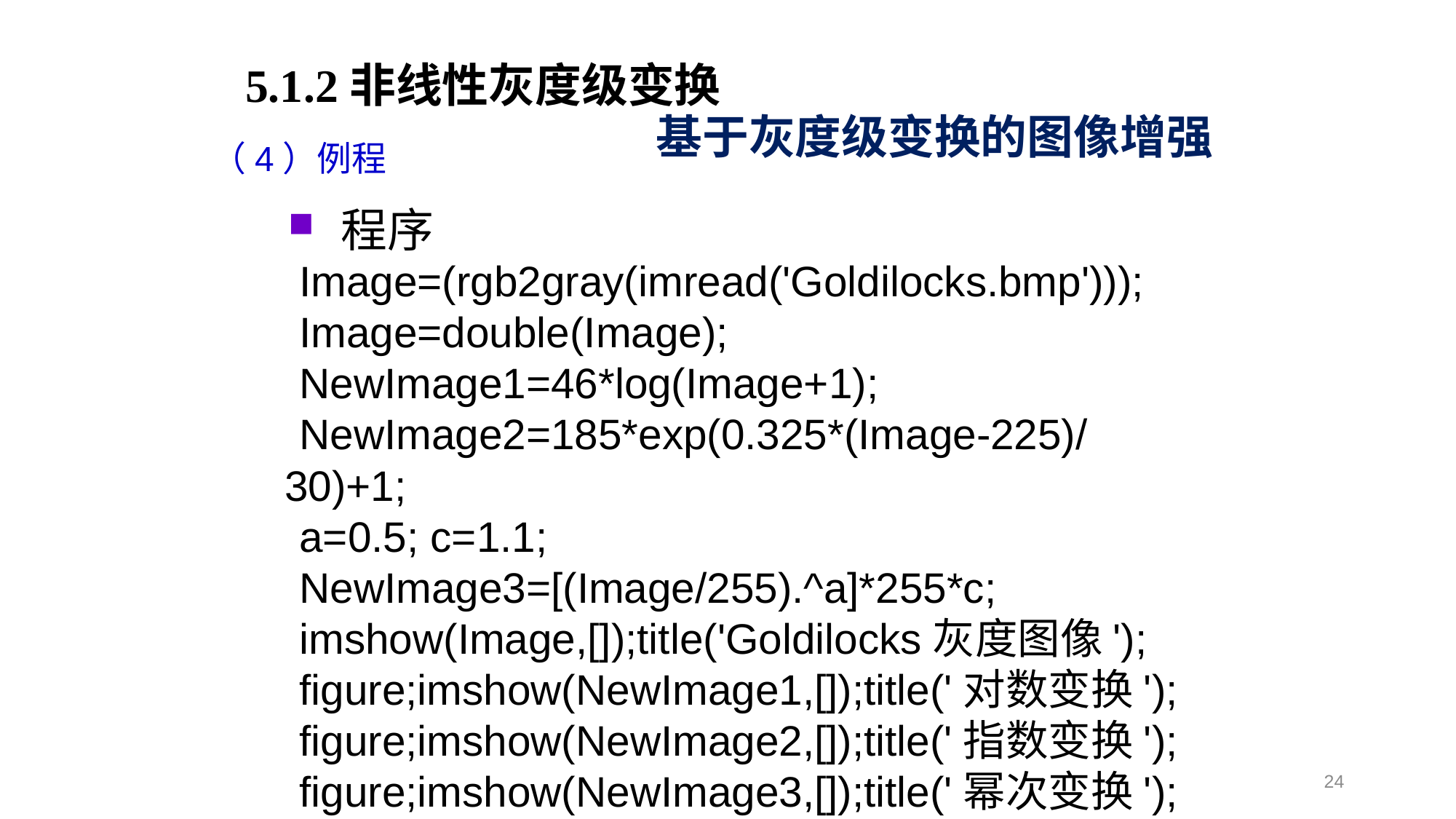

5.1.2非线性灰度级变换
基于灰度级变换的图像增强
（4）例程
程序
Image=(rgb2gray(imread('Goldilocks.bmp')));
Image=double(Image);
NewImage1=46*log(Image+1);
NewImage2=185*exp(0.325*(Image-225)/30)+1;
a=0.5; c=1.1;
NewImage3=[(Image/255).^a]*255*c;
imshow(Image,[]);title('Goldilocks灰度图像');
figure;imshow(NewImage1,[]);title('对数变换');
figure;imshow(NewImage2,[]);title('指数变换');
figure;imshow(NewImage3,[]);title('幂次变换');
24